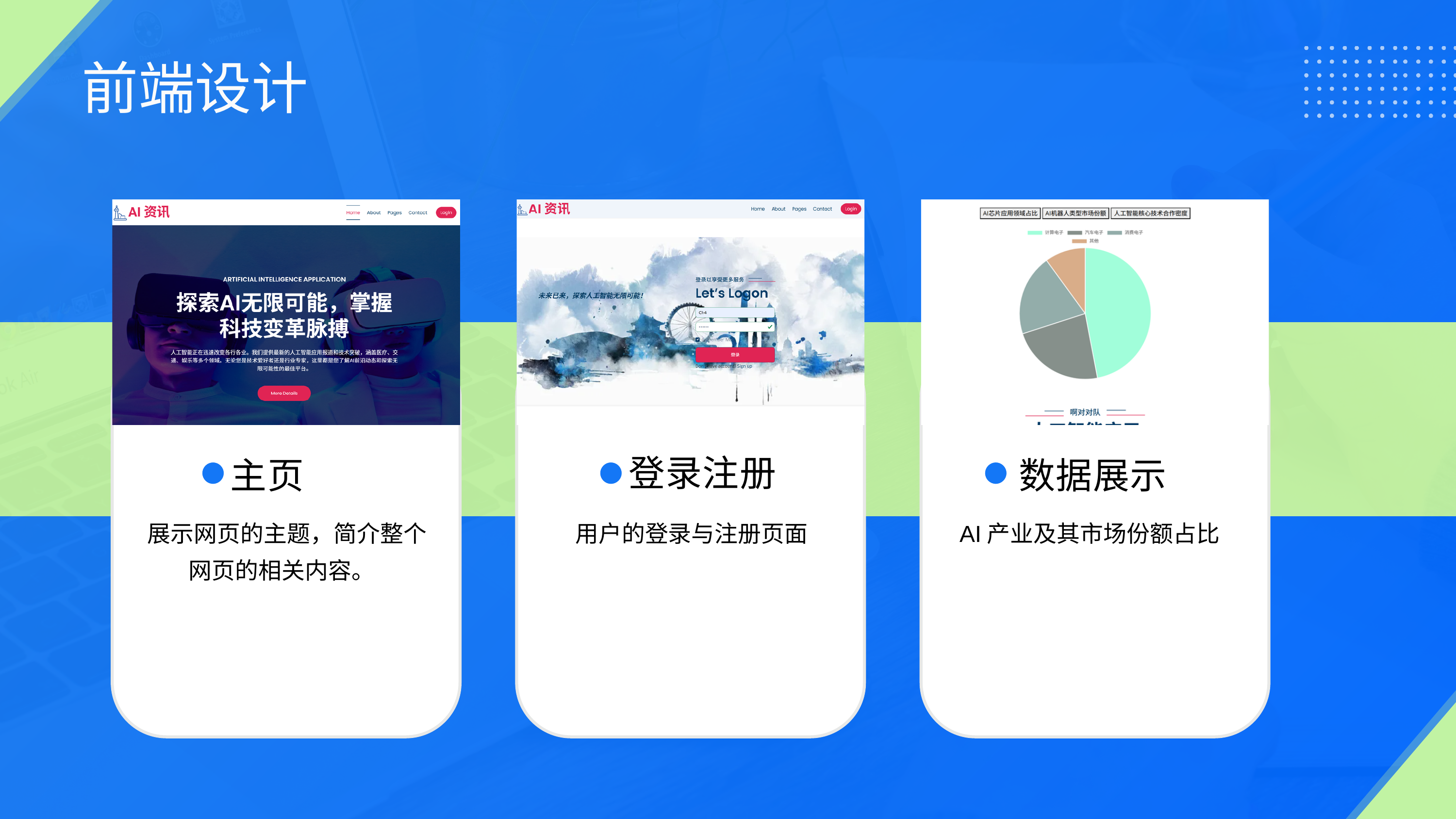

前端设计

 登录注册
 主页
数据展示

 展示网页的主题，简介整个网页的相关内容。
 用户的登录与注册页面
AI产业及其市场份额占比